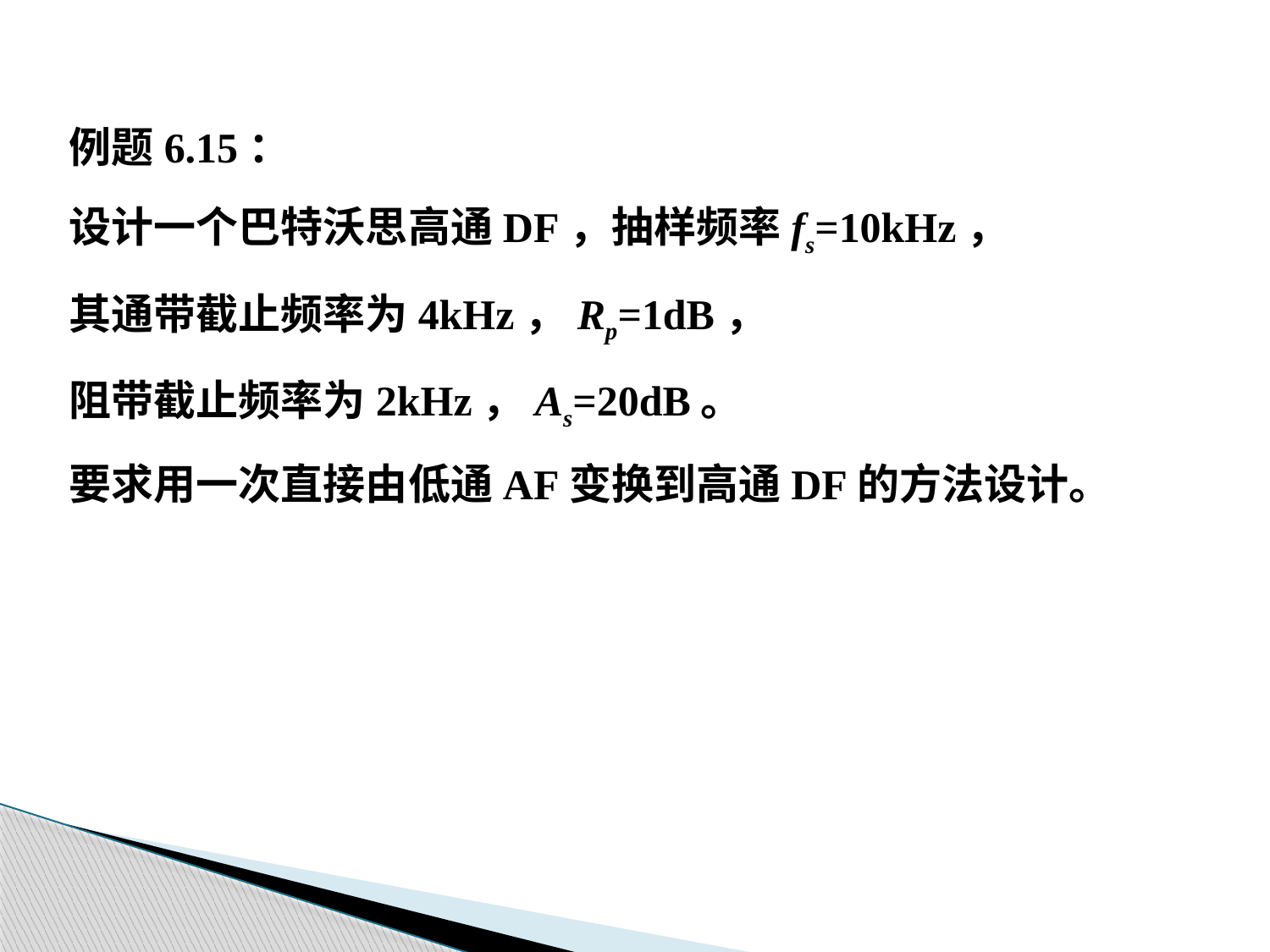

例题6.15：
设计一个巴特沃思高通DF，抽样频率fs=10kHz，
其通带截止频率为4kHz，Rp=1dB，
阻带截止频率为2kHz，As=20dB。
要求用一次直接由低通AF变换到高通DF的方法设计。